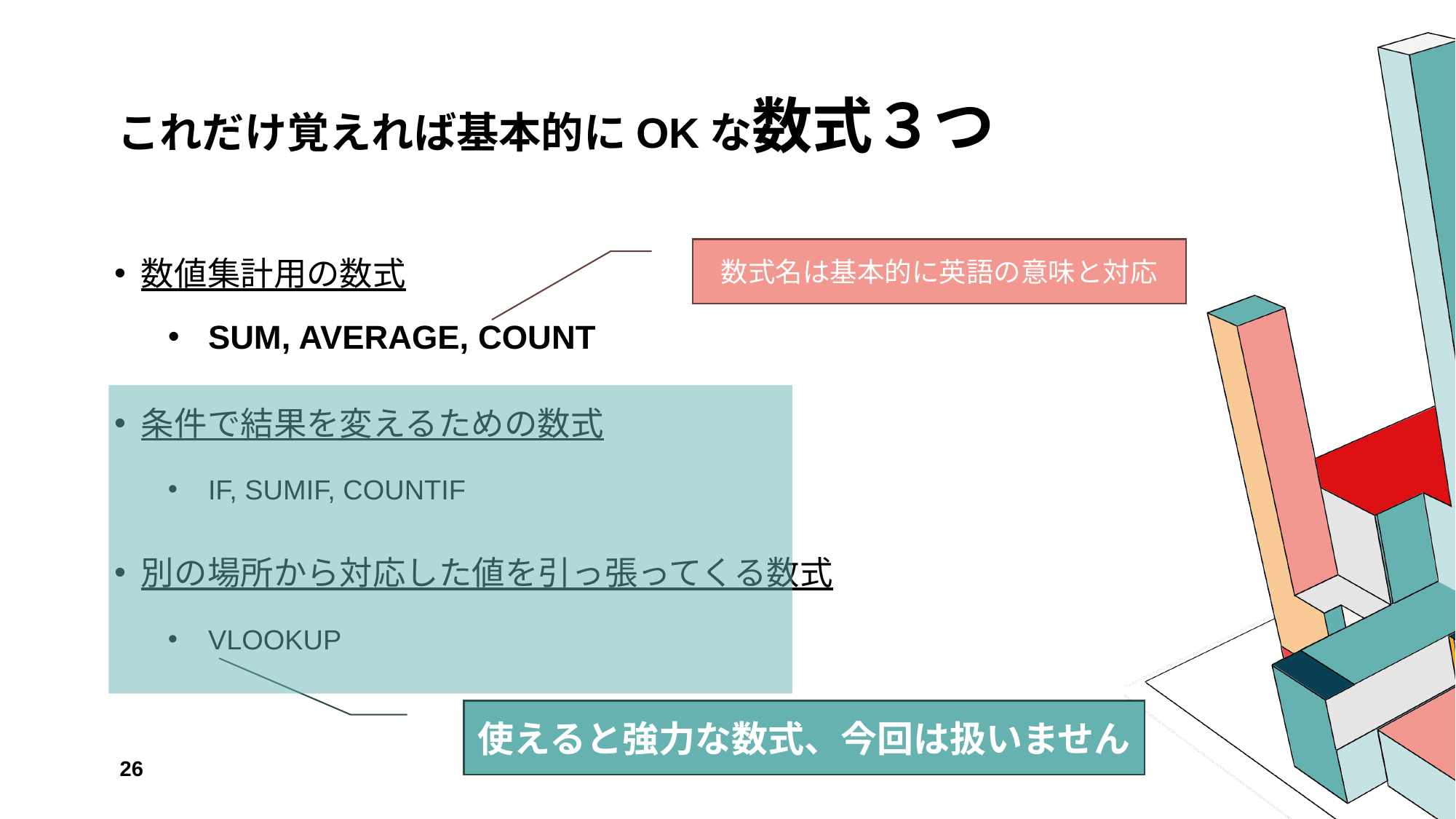

# これだけ覚えれば基本的にOKな数式３つ
数式名は基本的に英語の意味と対応
数値集計用の数式
SUM, AVERAGE, COUNT

条件で結果を変えるための数式
IF, SUMIF, COUNTIF

別の場所から対応した値を引っ張ってくる数式
VLOOKUP

使えると強力な数式、今回は扱いません
26